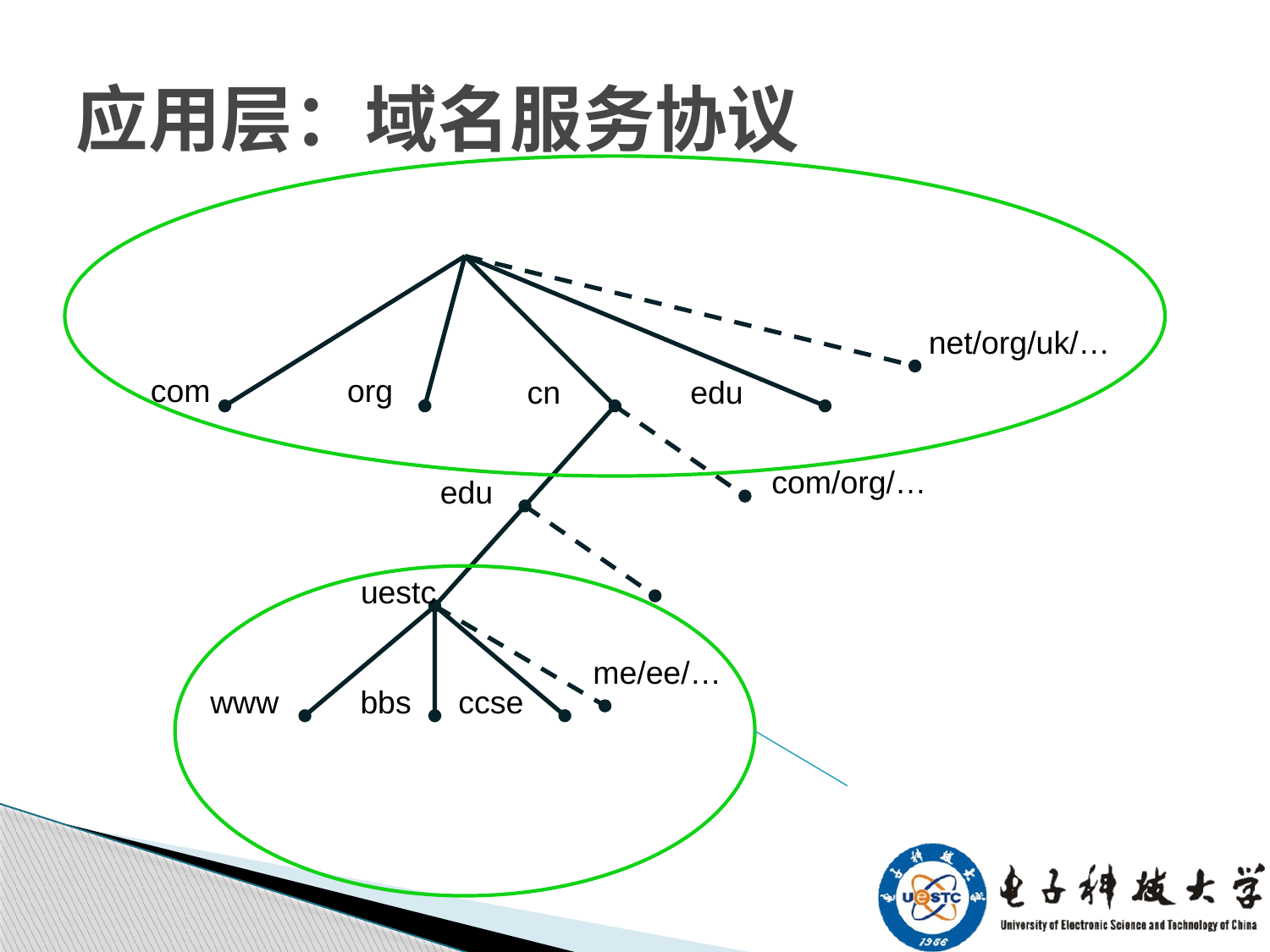

应用层：域名服务协议

net/org/uk/…
com
org
cn
edu

com/org/…
edu

uestc

me/ee/…

www
bbs
ccse